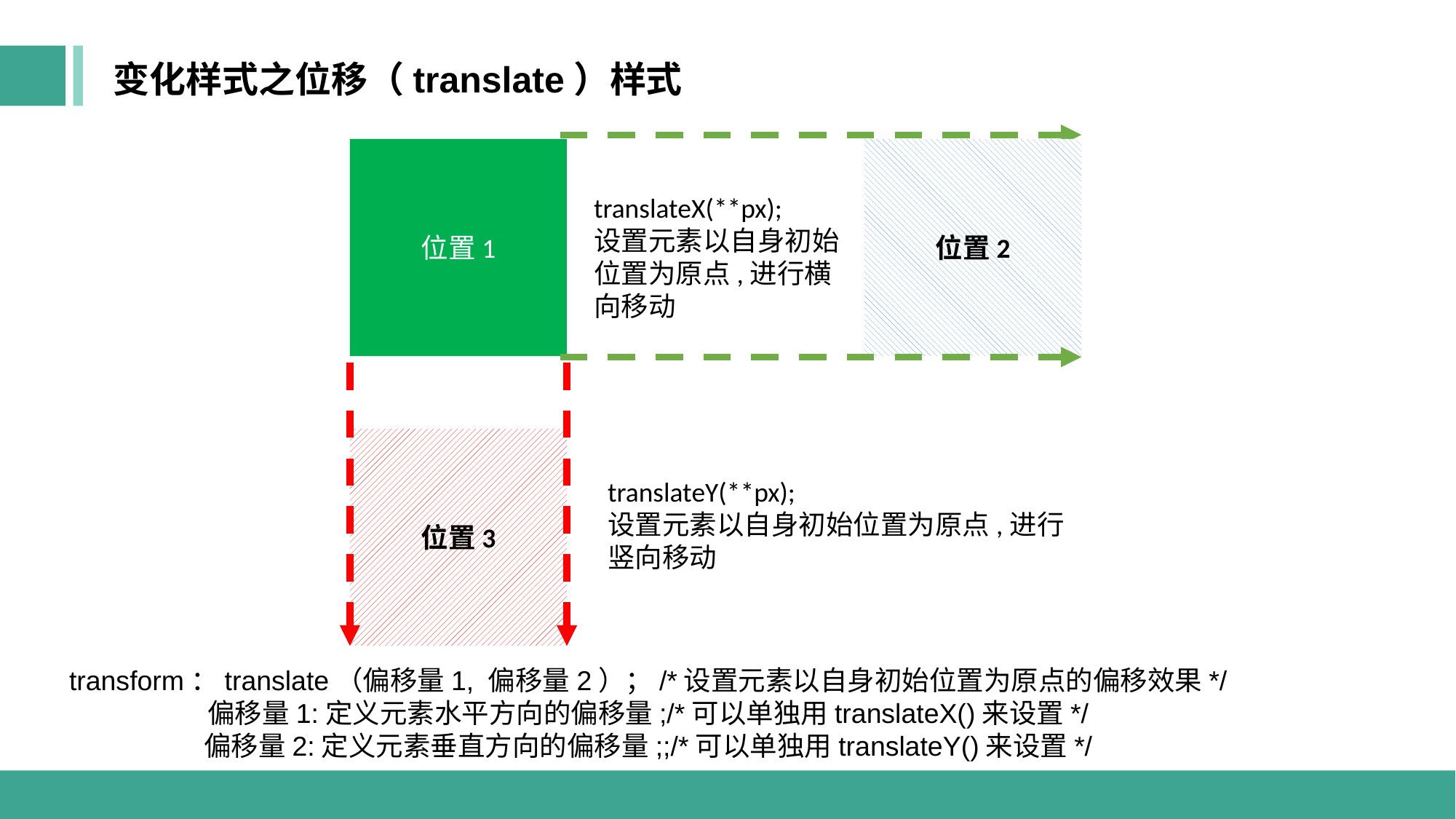

变化样式之位移（translate）样式
位置2
位置1
translateX(**px);
设置元素以自身初始位置为原点,进行横向移动
位置3
translateY(**px);
设置元素以自身初始位置为原点,进行竖向移动
transform：translate（偏移量1, 偏移量2）；/*设置元素以自身初始位置为原点的偏移效果*/
偏移量1:定义元素水平方向的偏移量;/*可以单独用translateX()来设置*/
偏移量2:定义元素垂直方向的偏移量;;/*可以单独用translateY()来设置*/